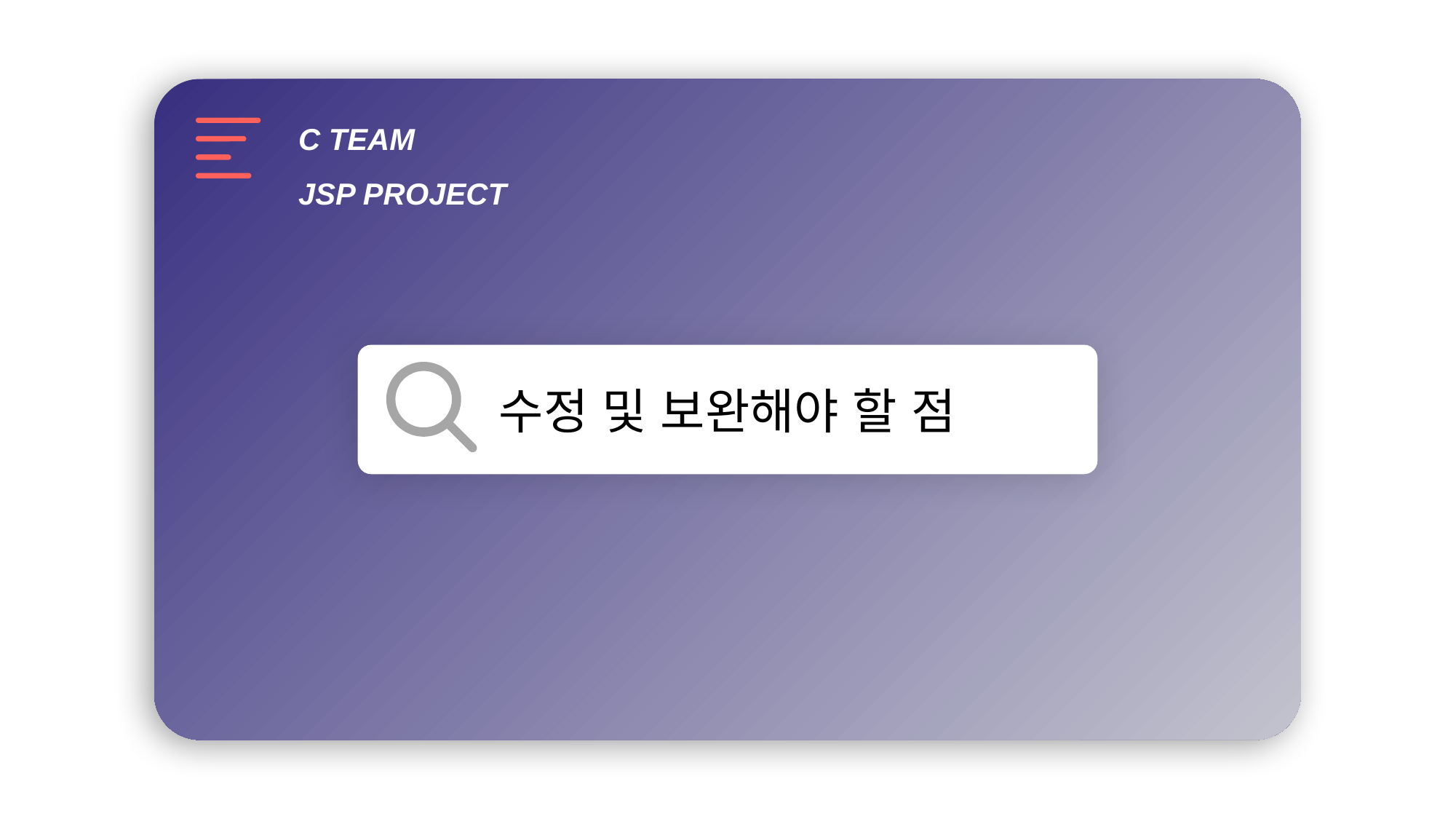

C TEAM
JSP PROJECT

수정 및 보완해야 할 점